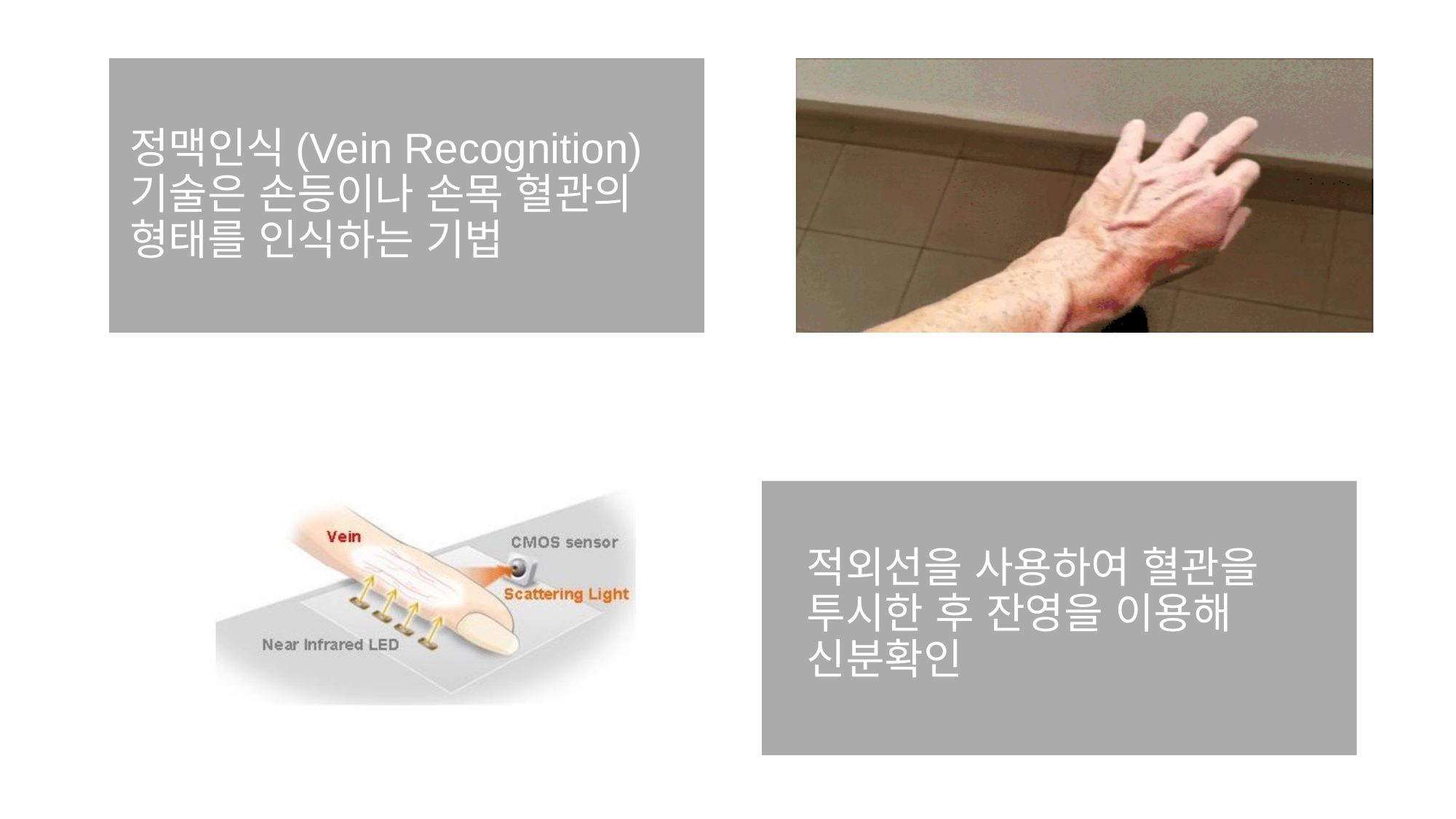

# 정맥인식(Vein Recognition) 기술은 손등이나 손목 혈관의 형태를 인식하는 기법

적외선을 사용하여 혈관을 투시한 후 잔영을 이용해 신분확인